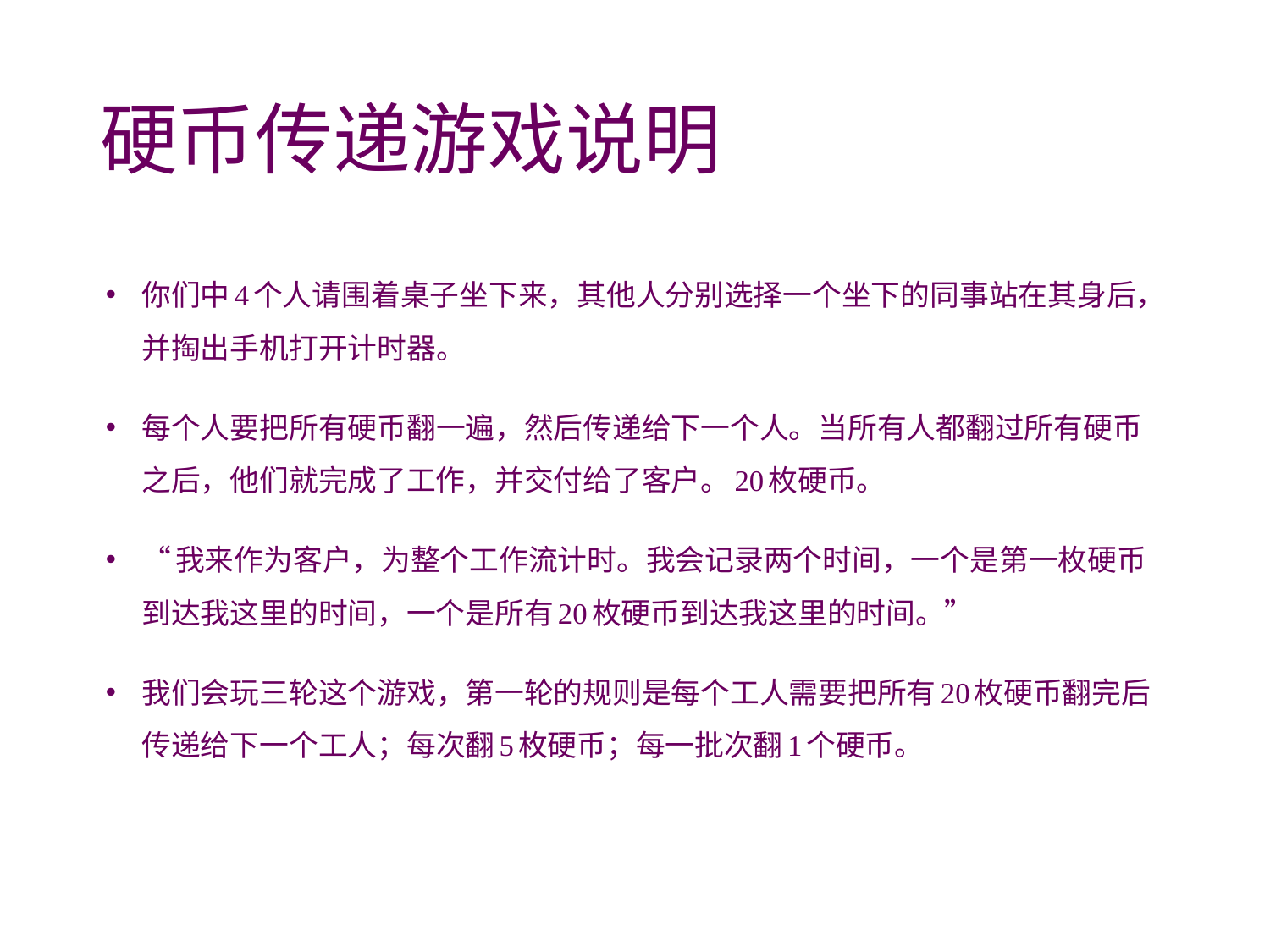

# 硬币传递游戏说明
你们中4个人请围着桌子坐下来，其他人分别选择一个坐下的同事站在其身后，并掏出手机打开计时器。
每个人要把所有硬币翻一遍，然后传递给下一个人。当所有人都翻过所有硬币之后，他们就完成了工作，并交付给了客户。20枚硬币。
“我来作为客户，为整个工作流计时。我会记录两个时间，一个是第一枚硬币到达我这里的时间，一个是所有20枚硬币到达我这里的时间。”
我们会玩三轮这个游戏，第一轮的规则是每个工人需要把所有20枚硬币翻完后传递给下一个工人；每次翻5枚硬币；每一批次翻1个硬币。